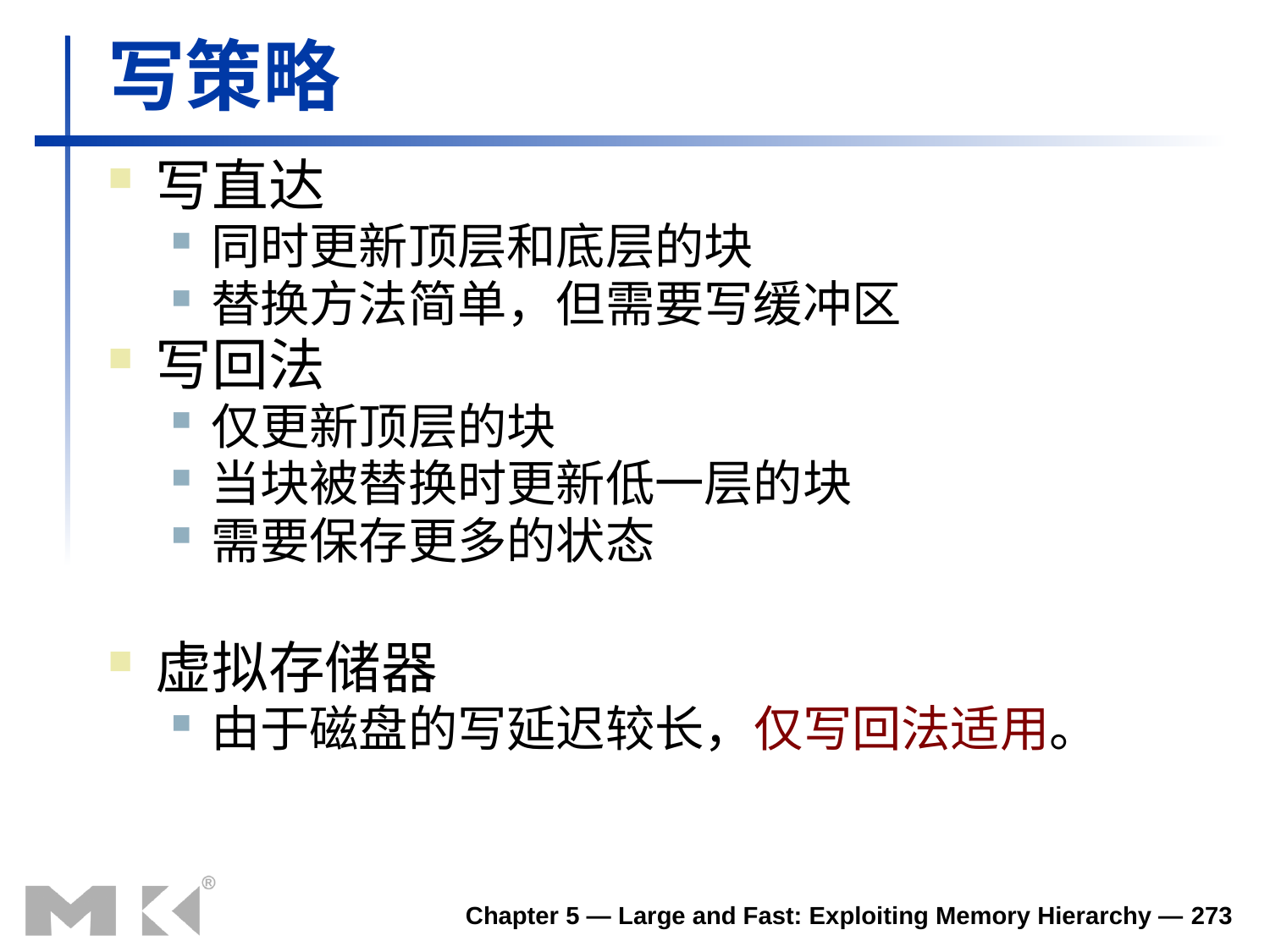

# 写策略
写直达
同时更新顶层和底层的块
替换方法简单，但需要写缓冲区
写回法
仅更新顶层的块
当块被替换时更新低一层的块
需要保存更多的状态

虚拟存储器
由于磁盘的写延迟较长，仅写回法适用。
Chapter 5 — Large and Fast: Exploiting Memory Hierarchy — 273